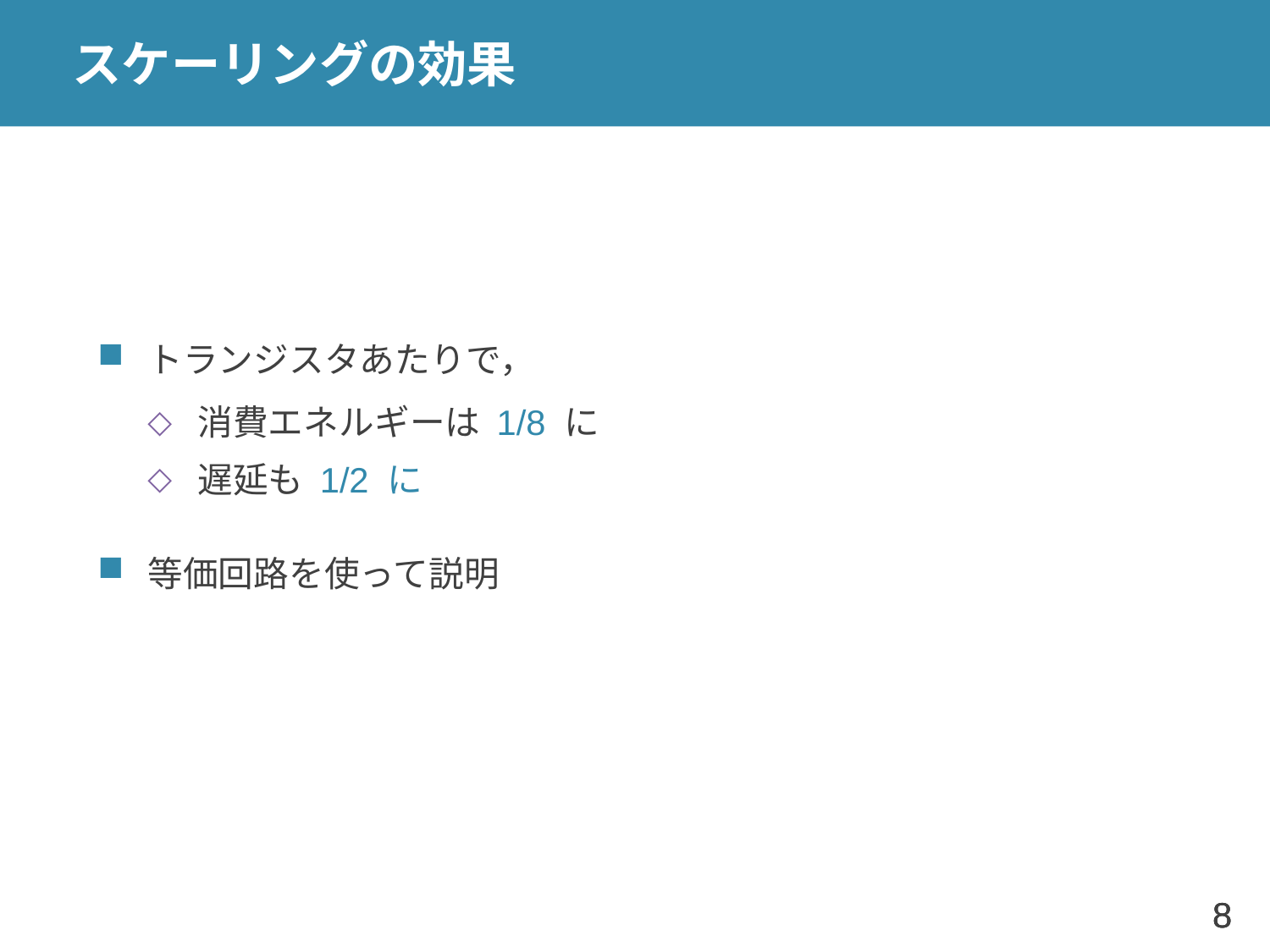

# スケーリングの効果
トランジスタあたりで，
消費エネルギーは 1/8 に
遅延も 1/2 に
等価回路を使って説明